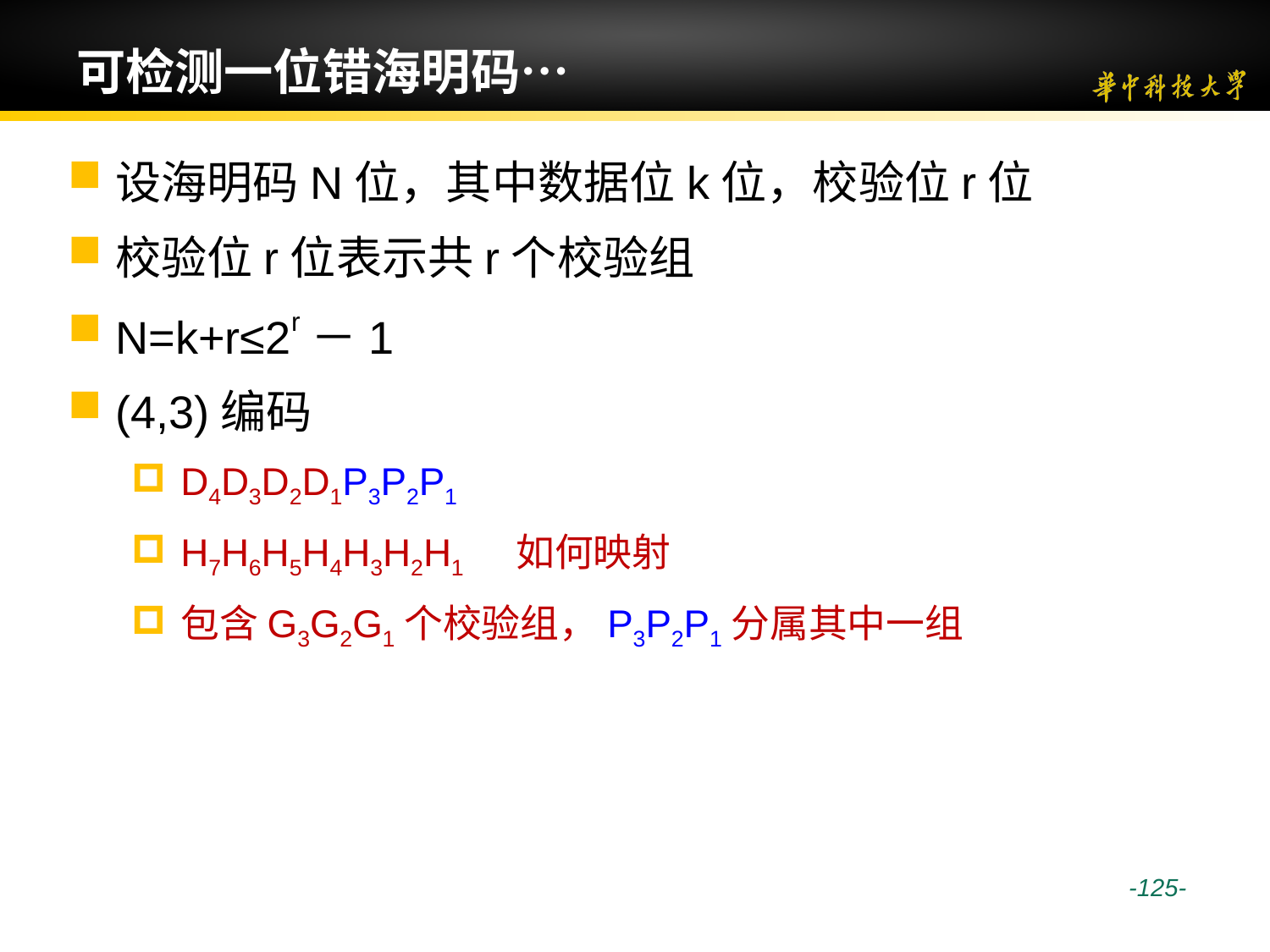

# 可检测一位错海明码…
设海明码N位，其中数据位k位，校验位r位
校验位r位表示共r个校验组
N=k+r≤2r－1
(4,3)编码
D4D3D2D1P3P2P1
H7H6H5H4H3H2H1       如何映射
包含G3G2G1个校验组，P3P2P1分属其中一组

 -125-